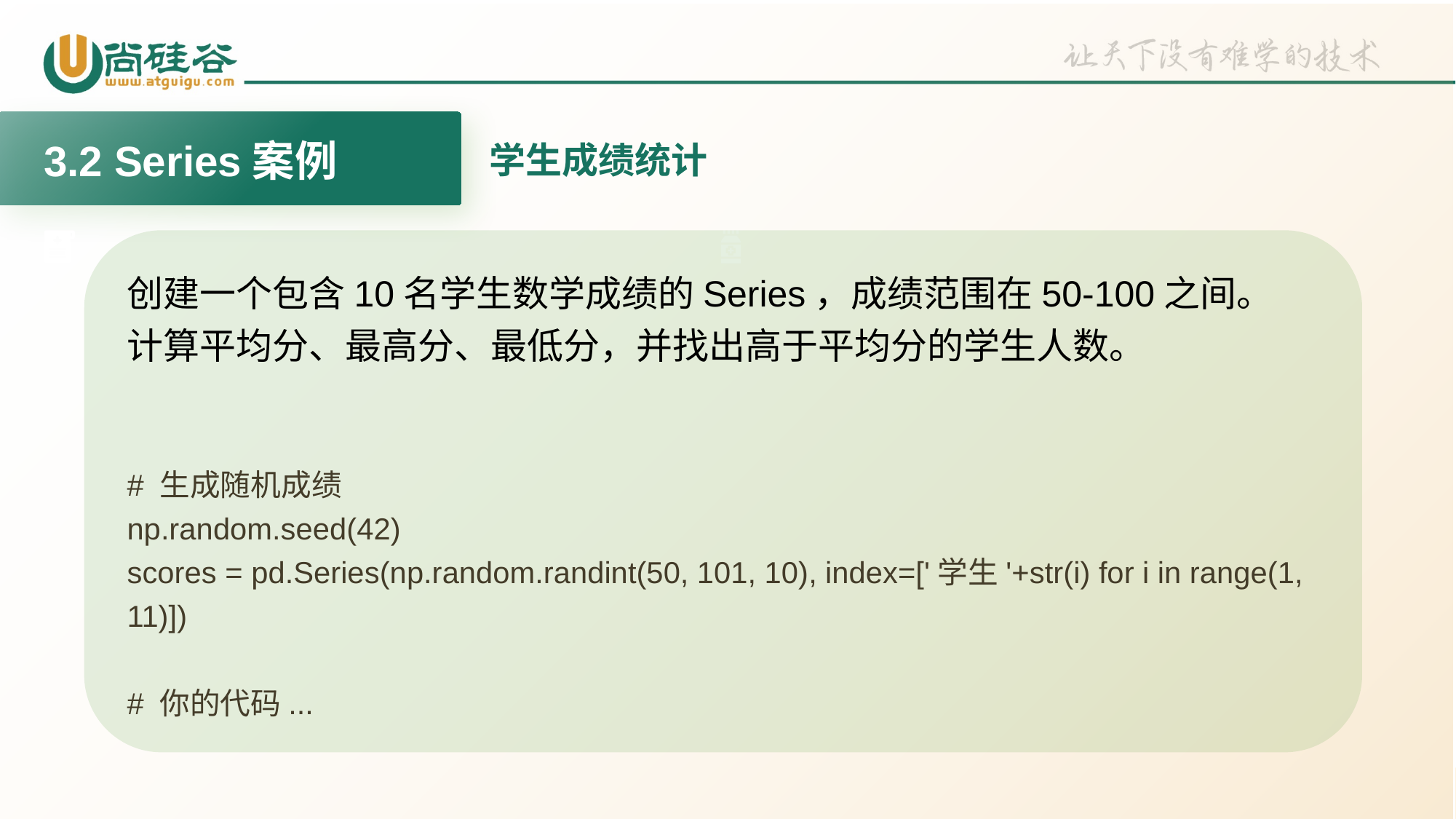

3.2 Series案例

学生成绩统计
创建一个包含10名学生数学成绩的Series，成绩范围在50-100之间。
计算平均分、最高分、最低分，并找出高于平均分的学生人数。

# 生成随机成绩
np.random.seed(42)
scores = pd.Series(np.random.randint(50, 101, 10), index=['学生'+str(i) for i in range(1, 11)])

# 你的代码...